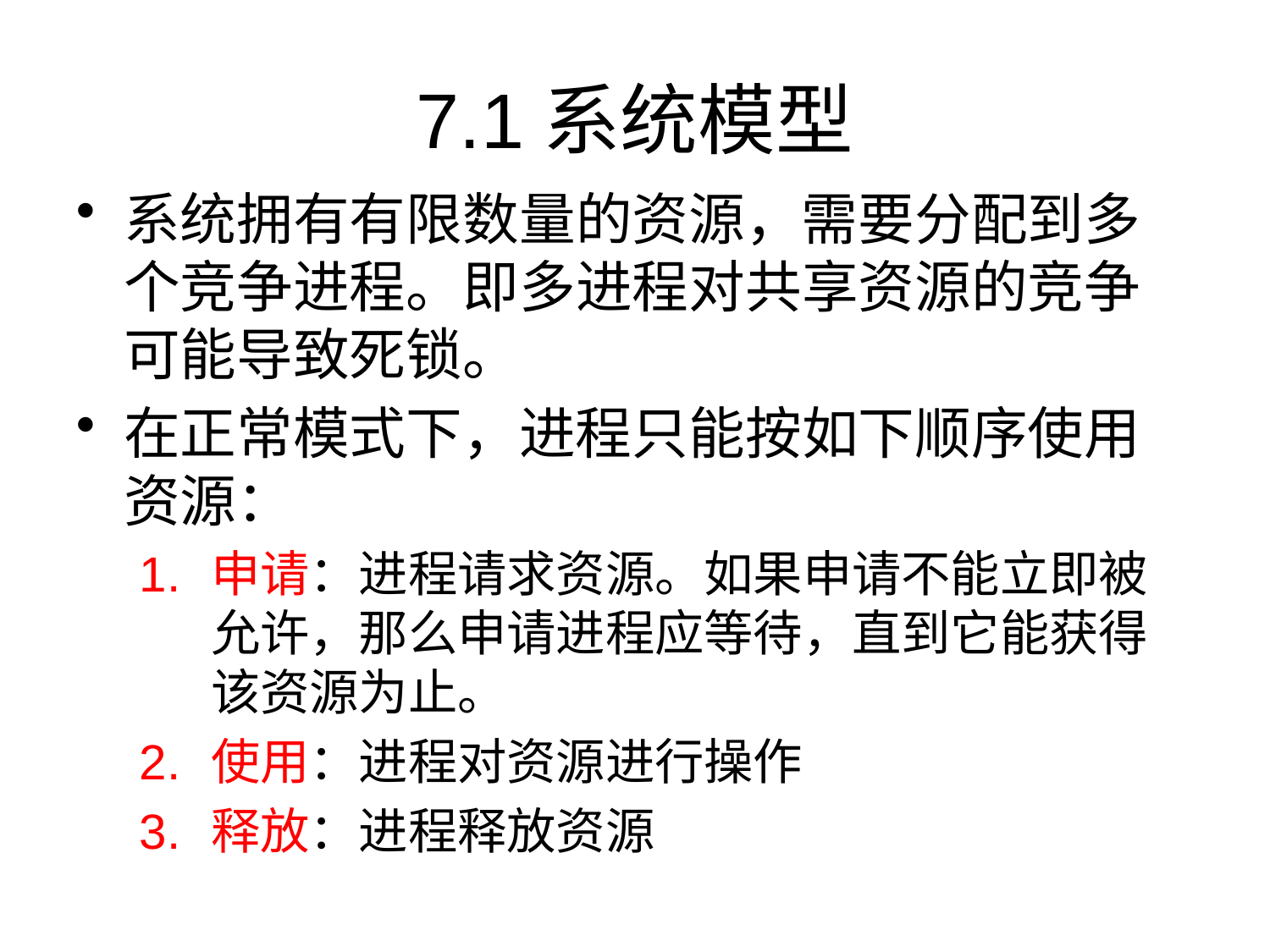

# 7.1系统模型
系统拥有有限数量的资源，需要分配到多个竞争进程。即多进程对共享资源的竞争可能导致死锁。
在正常模式下，进程只能按如下顺序使用资源：
申请：进程请求资源。如果申请不能立即被允许，那么申请进程应等待，直到它能获得该资源为止。
使用：进程对资源进行操作
释放：进程释放资源